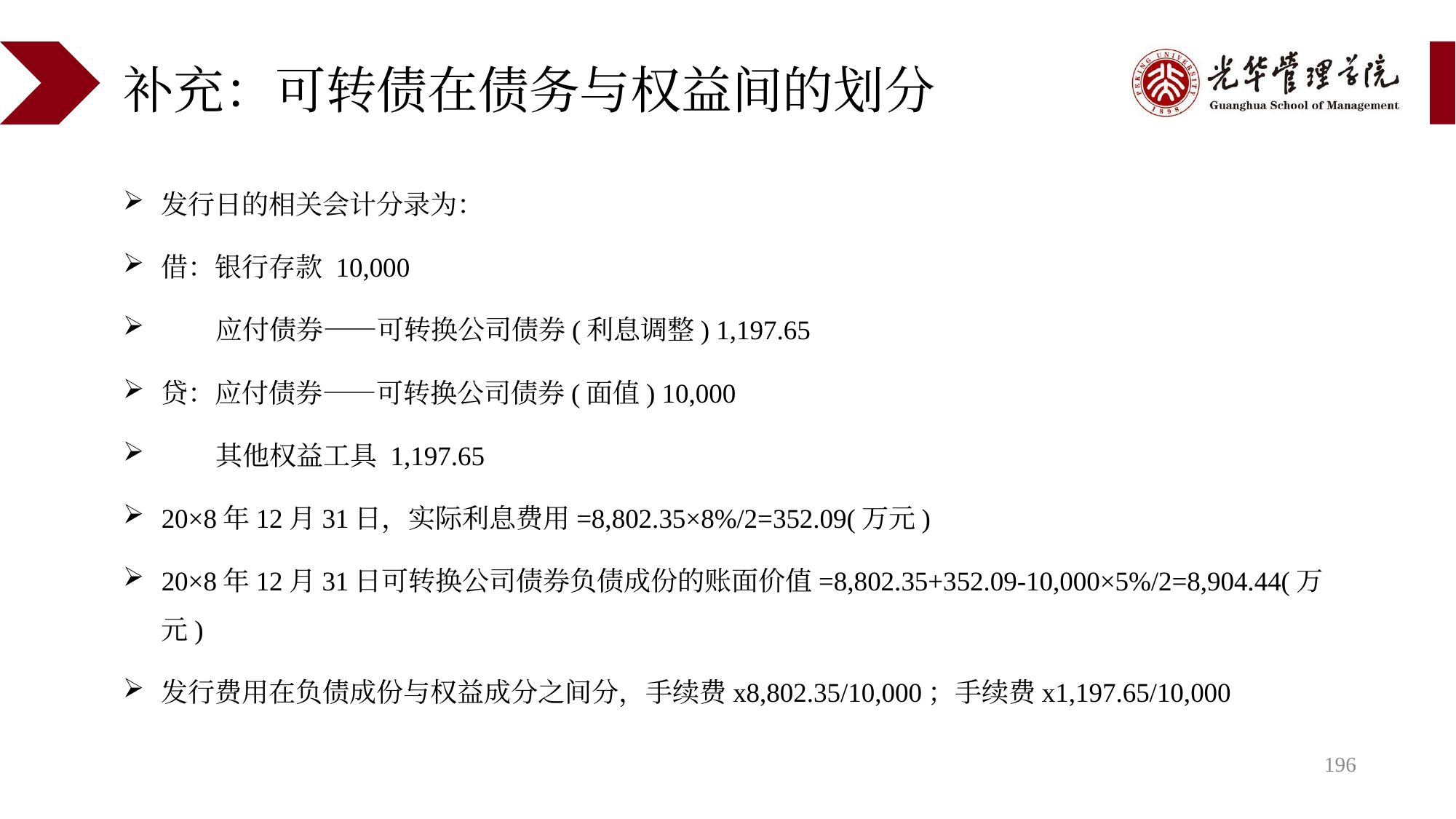

# 补充：可转债在债务与权益间的划分
发行日的相关会计分录为：
借：银行存款 10,000
       应付债券——可转换公司债券(利息调整) 1,197.65
贷：应付债券——可转换公司债券(面值) 10,000
       其他权益工具 1,197.65
20×8年12月31日，实际利息费用=8,802.35×8%/2=352.09(万元)
20×8年12月31日可转换公司债券负债成份的账面价值=8,802.35+352.09-10,000×5%/2=8,904.44(万元)
发行费用在负债成份与权益成分之间分，手续费x8,802.35/10,000；手续费x1,197.65/10,000
196